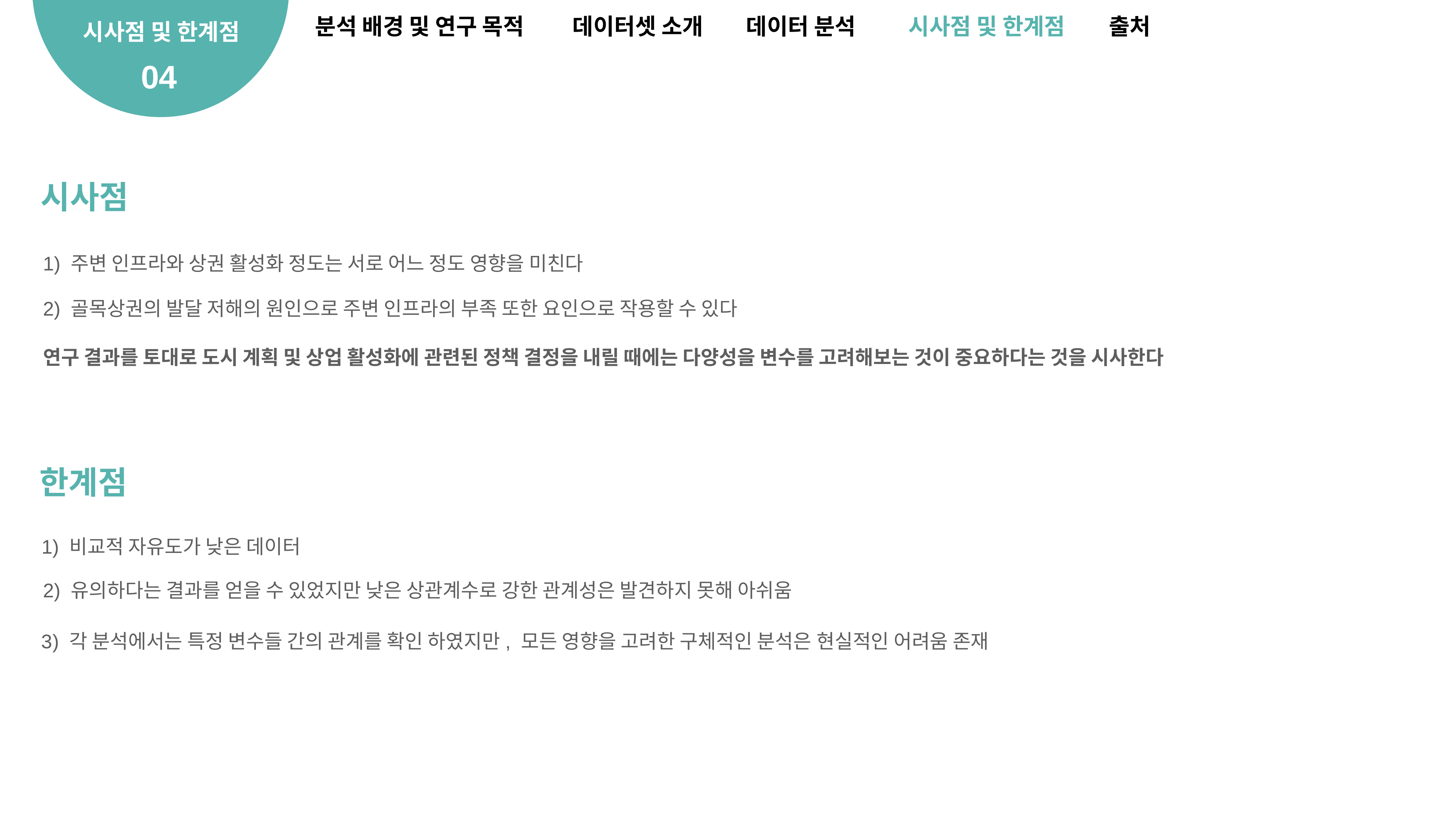

분석 배경 및 연구 목적
데이터셋 소개
데이터 분석
시사점 및 한계점
출처
시사점 및 한계점
04
시사점
1) 주변 인프라와 상권 활성화 정도는 서로 어느 정도 영향을 미친다

연구 결과를 토대로 도시 계획 및 상업 활성화에 관련된 정책 결정을 내릴 때에는 다양성을 변수를 고려해보는 것이 중요하다는 것을 시사한다
2) 골목상권의 발달 저해의 원인으로 주변 인프라의 부족 또한 요인으로 작용할 수 있다
한계점
1) 비교적 자유도가 낮은 데이터
2) 유의하다는 결과를 얻을 수 있었지만 낮은 상관계수로 강한 관계성은 발견하지 못해 아쉬움
3) 각 분석에서는 특정 변수들 간의 관계를 확인 하였지만, 모든 영향을 고려한 구체적인 분석은 현실적인 어려움 존재